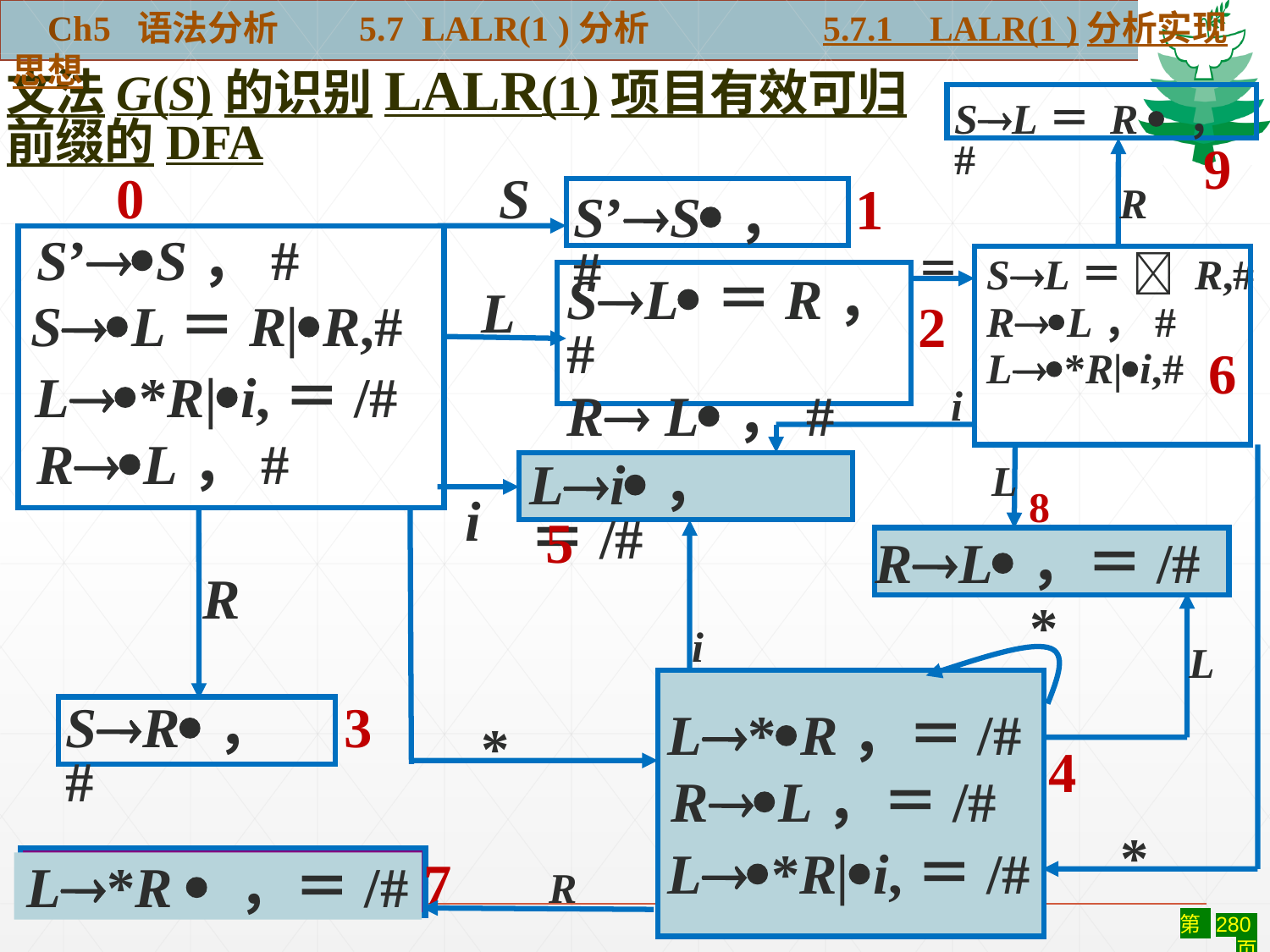

Ch5  语法分析         5.7  LALR(1 )分析	     5.7.1    LALR(1 )分析实现思想
文法G(S)的识别LALR(1)项目有效可归前缀的DFA
#

S→L＝ R • ，#
9

S
0
1
R

S’→S•，#

S’→•S，#
S→•L＝R|•R,#
L→•*R|•i,＝/#
R→•L，#

＝
S→L＝ • R,#
R→•L，#
L→•*R|•i,#

6

2
S→L•＝R，#
R→ L•，#
L

i

L→i•，＝/#

L
8
i

5

R

R→L•，＝/#
*

i
L

S→R•，#
3

L→*•R，＝/#
*
4

R→•L，＝/#
*
L→•*R|•i,＝/#

7
L→*R • ，＝/#
R